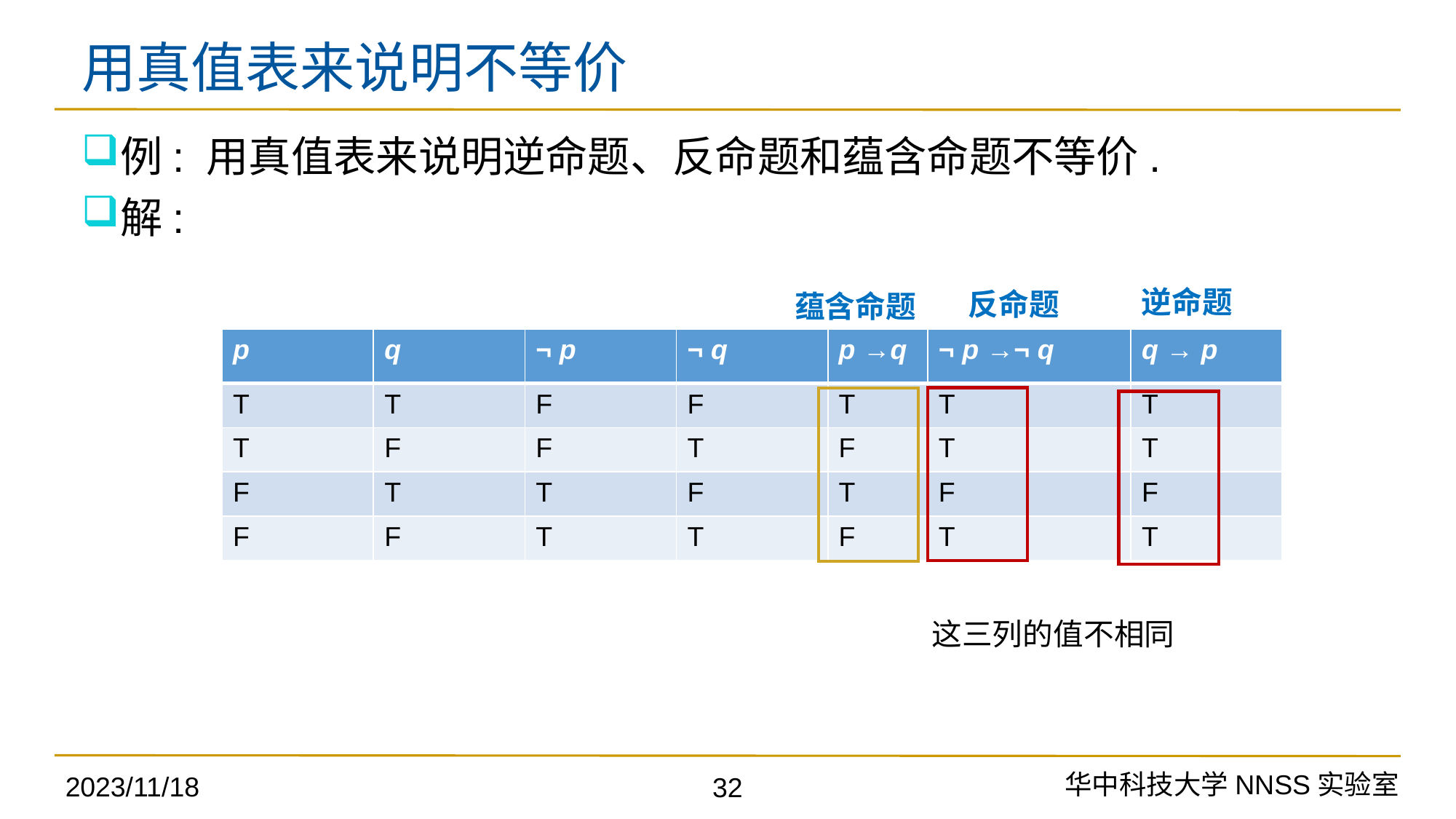

# 用真值表来说明不等价
例: 用真值表来说明逆命题、反命题和蕴含命题不等价.
解:
逆命题
反命题
蕴含命题
| p | q | ¬ p | ¬ q | p →q | ¬ p →¬ q | q → p |
| --- | --- | --- | --- | --- | --- | --- |
| T | T | F | F | T | T | T |
| T | F | F | T | F | T | T |
| F | T | T | F | T | F | F |
| F | F | T | T | F | T | T |

这三列的值不相同
华中科技大学NNSS实验室
2023/11/18
32